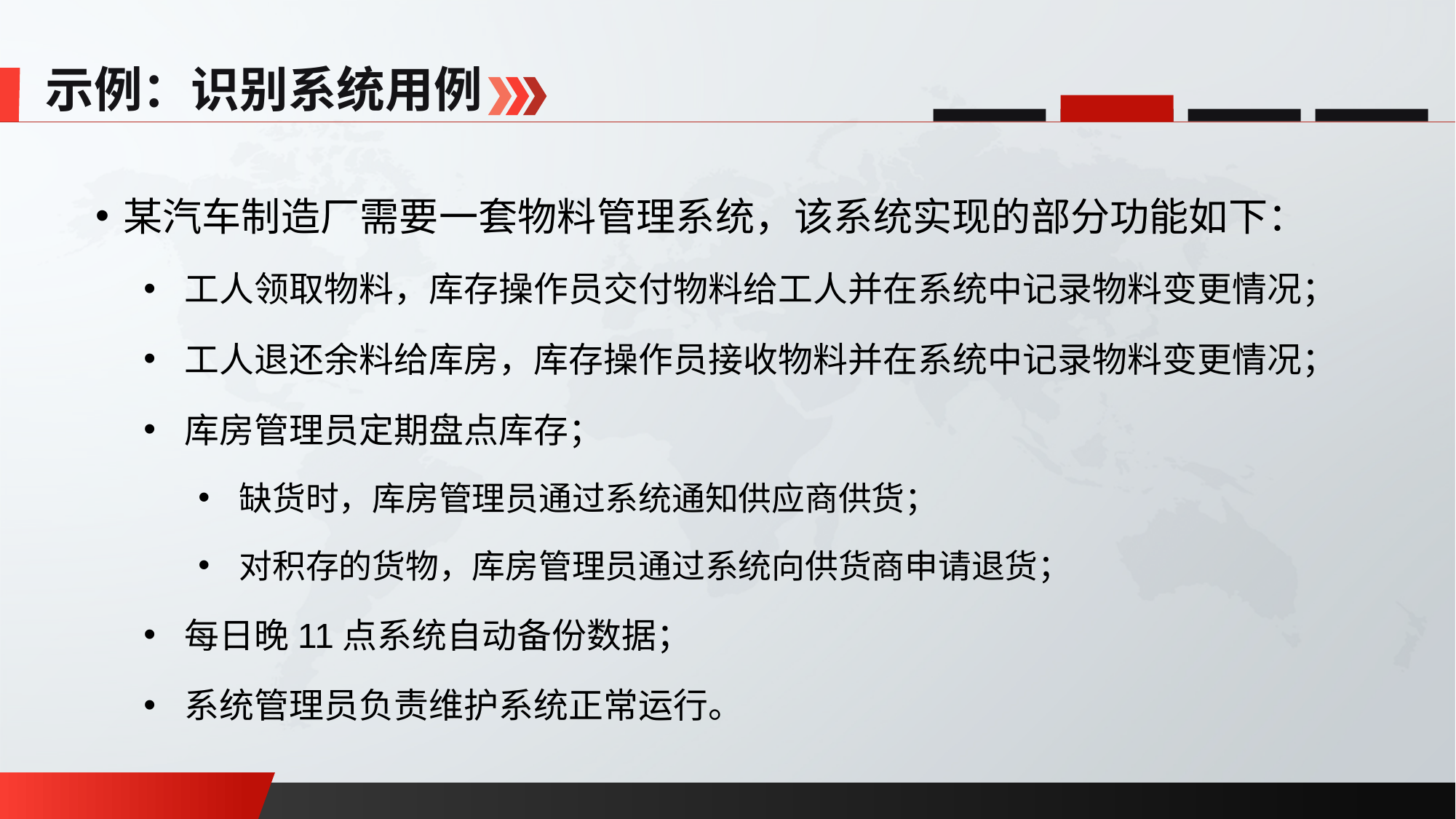

示例：识别系统用例

某汽车制造厂需要一套物料管理系统，该系统实现的部分功能如下：
工人领取物料，库存操作员交付物料给工人并在系统中记录物料变更情况；
工人退还余料给库房，库存操作员接收物料并在系统中记录物料变更情况；
库房管理员定期盘点库存；
缺货时，库房管理员通过系统通知供应商供货；
对积存的货物，库房管理员通过系统向供货商申请退货；
每日晚11点系统自动备份数据；
系统管理员负责维护系统正常运行。